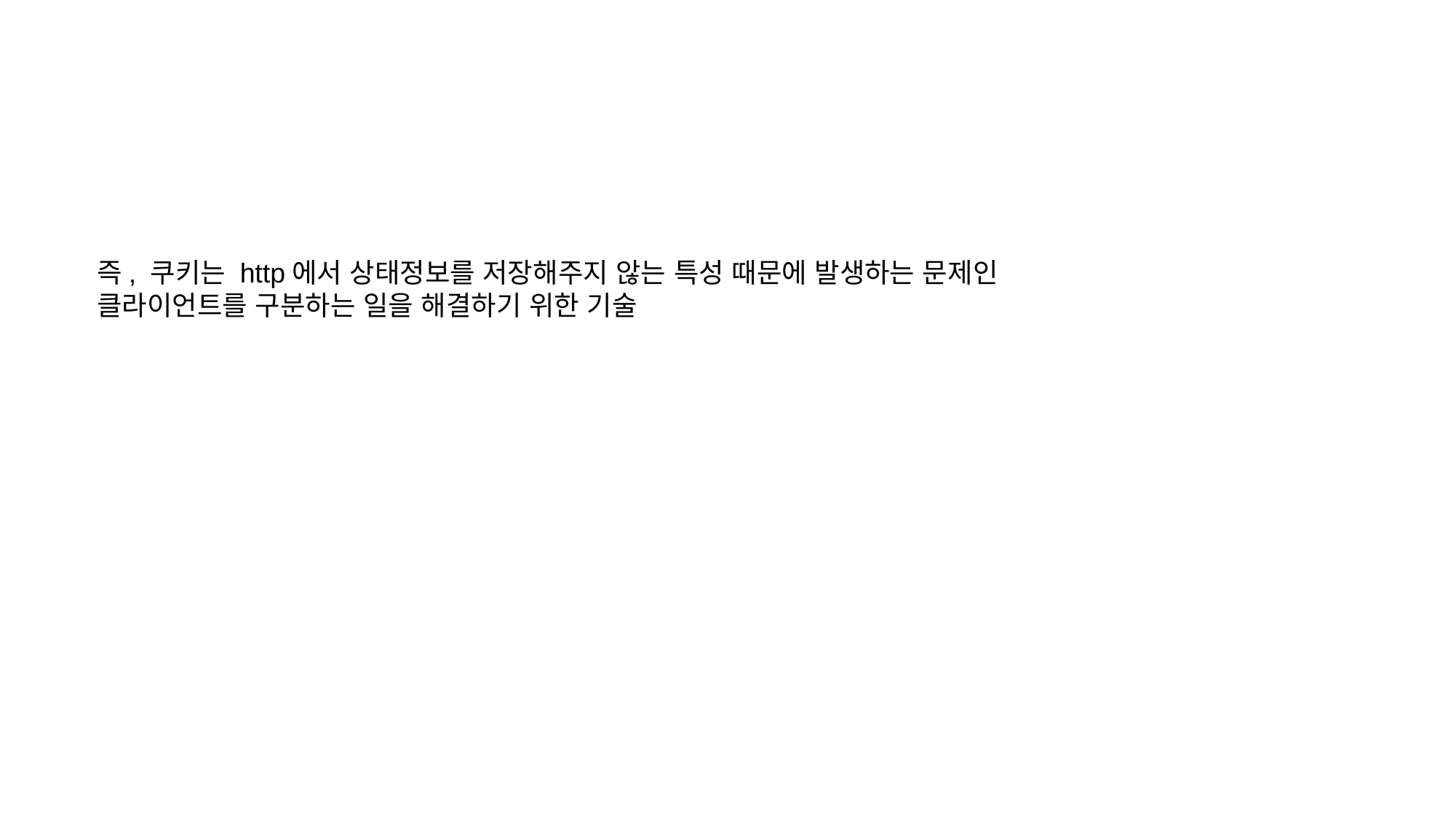

즉, 쿠키는 http에서 상태정보를 저장해주지 않는 특성 때문에 발생하는 문제인
클라이언트를 구분하는 일을 해결하기 위한 기술